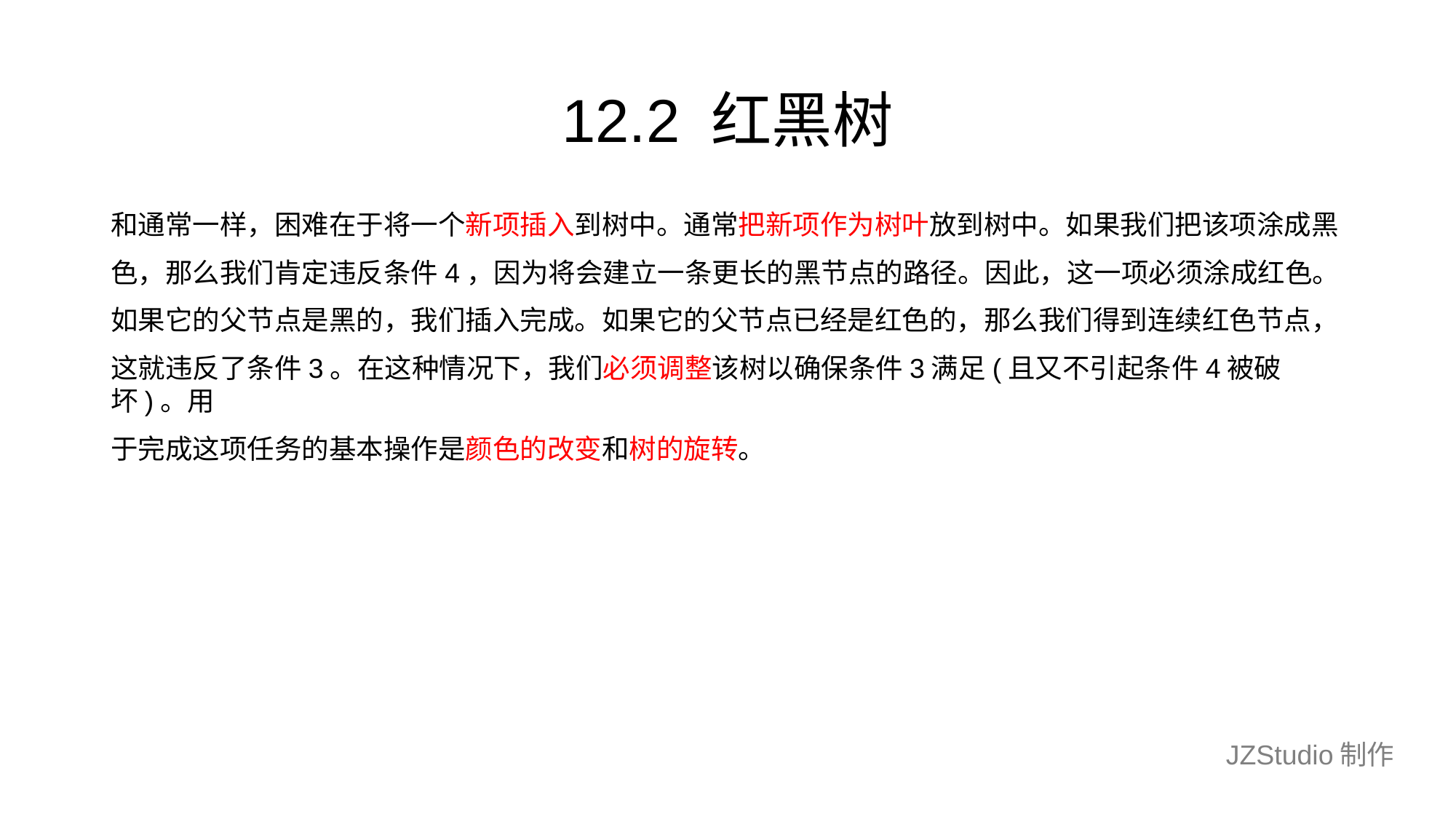

# 12.2 红黑树
和通常一样，困难在于将一个新项插入到树中。通常把新项作为树叶放到树中。如果我们把该项涂成黑
色，那么我们肯定违反条件4，因为将会建立一条更长的黑节点的路径。因此，这一项必须涂成红色。
如果它的父节点是黑的，我们插入完成。如果它的父节点已经是红色的，那么我们得到连续红色节点，
这就违反了条件3。在这种情况下，我们必须调整该树以确保条件3满足(且又不引起条件4被破坏)。用
于完成这项任务的基本操作是颜色的改变和树的旋转。